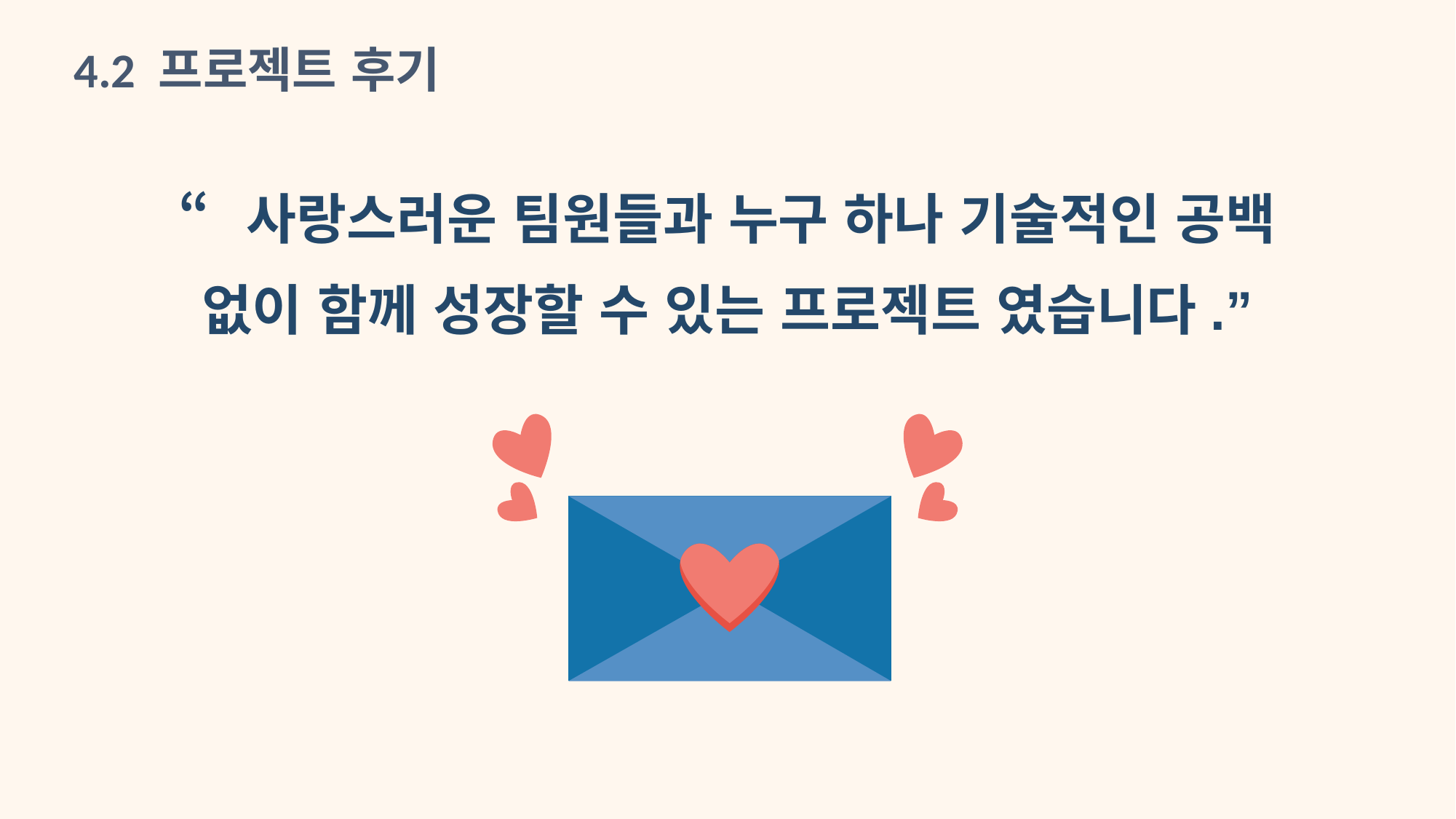

4.2 프로젝트 후기
“사랑스러운 팀원들과 누구 하나 기술적인 공백 없이 함께 성장할 수 있는 프로젝트 였습니다.”